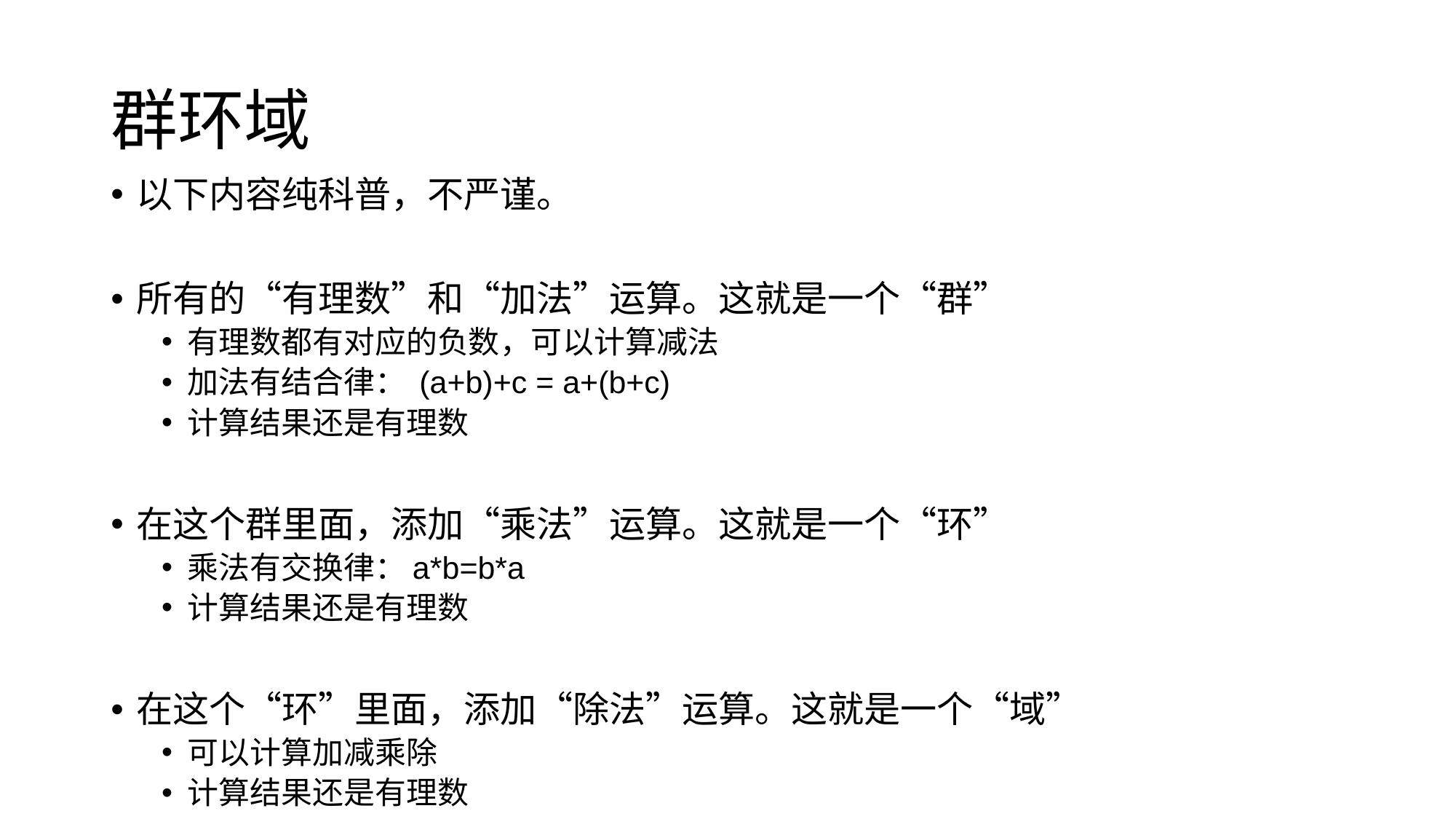

# 群环域
以下内容纯科普，不严谨。

所有的“有理数”和“加法”运算。这就是一个“群”
有理数都有对应的负数，可以计算减法
加法有结合律： (a+b)+c = a+(b+c)
计算结果还是有理数

在这个群里面，添加“乘法”运算。这就是一个“环”
乘法有交换律：a*b=b*a
计算结果还是有理数

在这个“环”里面，添加“除法”运算。这就是一个“域”
可以计算加减乘除
计算结果还是有理数